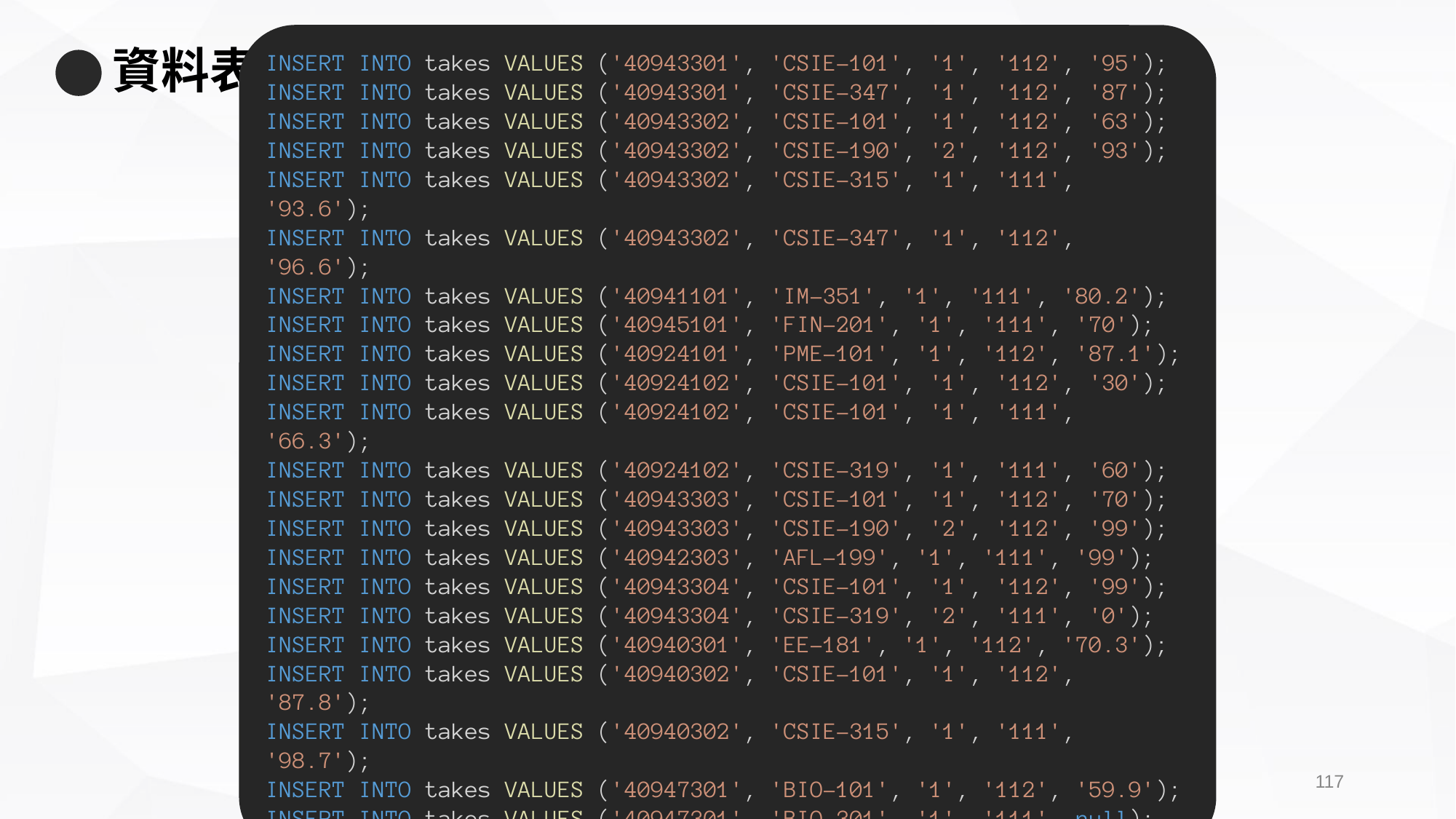

# 資料表資料 - takes
INSERT INTO takes VALUES ('40943301', 'CSIE-101', '1', '112', '95');
INSERT INTO takes VALUES ('40943301', 'CSIE-347', '1', '112', '87');
INSERT INTO takes VALUES ('40943302', 'CSIE-101', '1', '112', '63');
INSERT INTO takes VALUES ('40943302', 'CSIE-190', '2', '112', '93');
INSERT INTO takes VALUES ('40943302', 'CSIE-315', '1', '111', '93.6');
INSERT INTO takes VALUES ('40943302', 'CSIE-347', '1', '112', '96.6');
INSERT INTO takes VALUES ('40941101', 'IM-351', '1', '111', '80.2');
INSERT INTO takes VALUES ('40945101', 'FIN-201', '1', '111', '70');
INSERT INTO takes VALUES ('40924101', 'PME-101', '1', '112', '87.1');
INSERT INTO takes VALUES ('40924102', 'CSIE-101', '1', '112', '30');
INSERT INTO takes VALUES ('40924102', 'CSIE-101', '1', '111', '66.3');
INSERT INTO takes VALUES ('40924102', 'CSIE-319', '1', '111', '60');
INSERT INTO takes VALUES ('40943303', 'CSIE-101', '1', '112', '70');
INSERT INTO takes VALUES ('40943303', 'CSIE-190', '2', '112', '99');
INSERT INTO takes VALUES ('40942303', 'AFL-199', '1', '111', '99');
INSERT INTO takes VALUES ('40943304', 'CSIE-101', '1', '112', '99');
INSERT INTO takes VALUES ('40943304', 'CSIE-319', '2', '111', '0');
INSERT INTO takes VALUES ('40940301', 'EE-181', '1', '112', '70.3');
INSERT INTO takes VALUES ('40940302', 'CSIE-101', '1', '112', '87.8');
INSERT INTO takes VALUES ('40940302', 'CSIE-315', '1', '111', '98.7');
INSERT INTO takes VALUES ('40947301', 'BIO-101', '1', '112', '59.9');
INSERT INTO takes VALUES ('40947301', 'BIO-301', '1', '111', null);
117